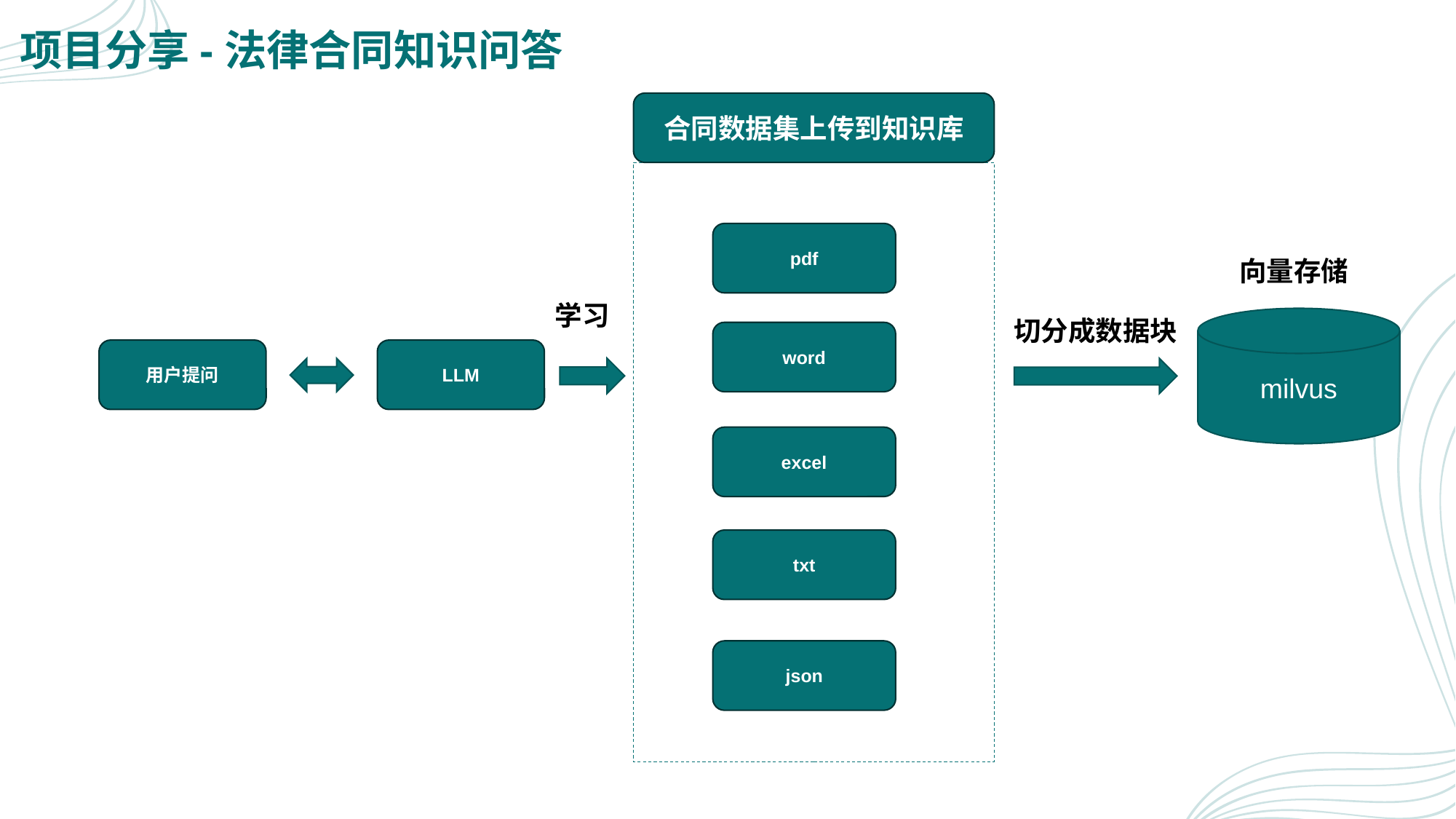

# 项目分享-法律合同知识问答
合同数据集上传到知识库

pdf
向量存储
学习
切分成数据块
milvus
word
用户提问
LLM

excel
txt
json